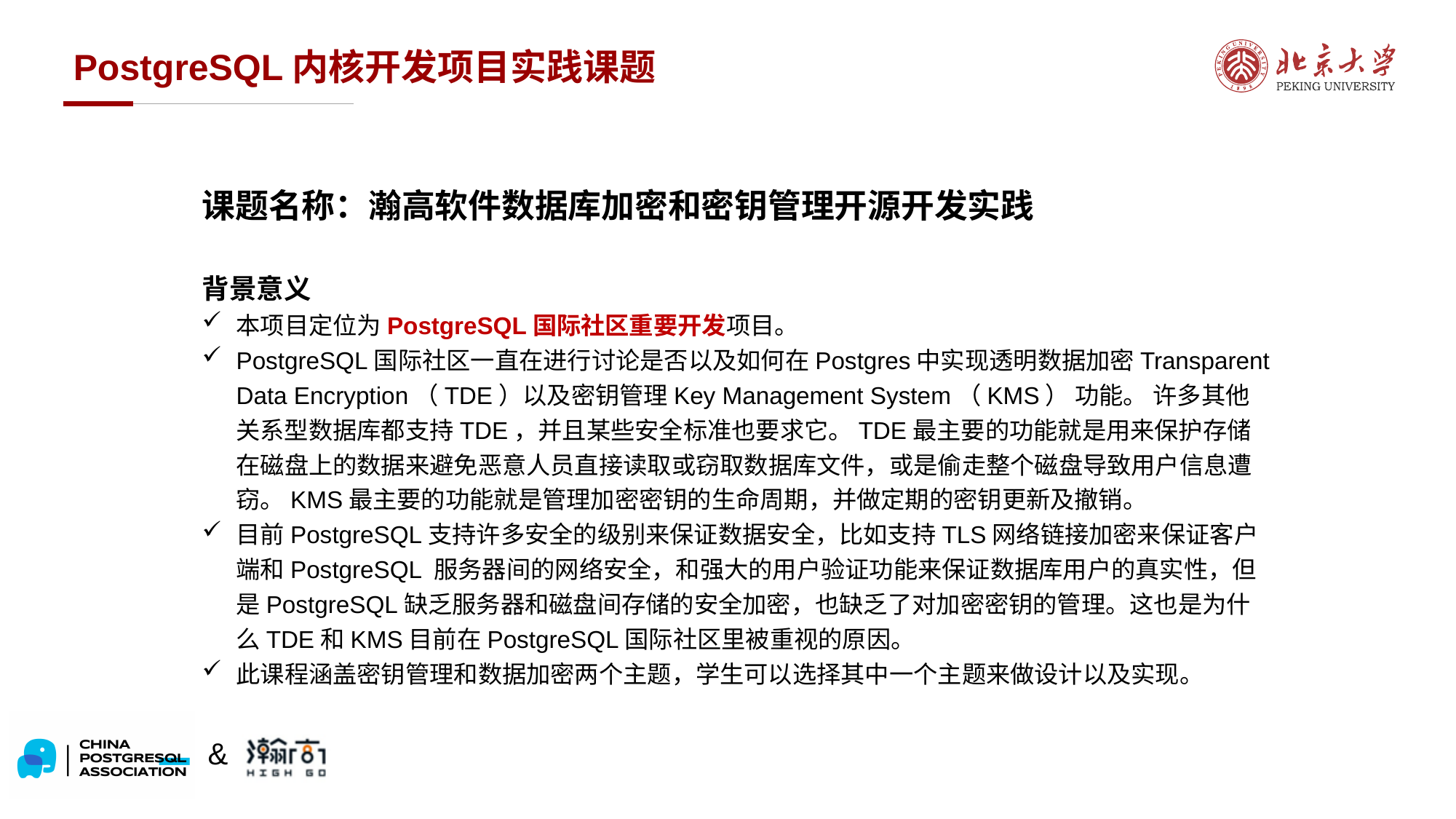

PostgreSQL内核开发项目实践课题
课题名称：瀚高软件数据库加密和密钥管理开源开发实践

背景意义
本项目定位为PostgreSQL国际社区重要开发项目。
PostgreSQL国际社区一直在进行讨论是否以及如何在Postgres中实现透明数据加密Transparent Data Encryption（TDE）以及密钥管理Key Management System（KMS） 功能。 许多其他关系型数据库都支持TDE，并且某些安全标准也要求它。TDE最主要的功能就是用来保护存储在磁盘上的数据来避免恶意人员直接读取或窃取数据库文件，或是偷走整个磁盘导致用户信息遭窃。KMS最主要的功能就是管理加密密钥的生命周期，并做定期的密钥更新及撤销。
目前PostgreSQL支持许多安全的级别来保证数据安全，比如支持TLS网络链接加密来保证客户端和PostgreSQL 服务器间的网络安全，和强大的用户验证功能来保证数据库用户的真实性，但是PostgreSQL缺乏服务器和磁盘间存储的安全加密，也缺乏了对加密密钥的管理。这也是为什么TDE和KMS目前在PostgreSQL国际社区里被重视的原因。
此课程涵盖密钥管理和数据加密两个主题，学生可以选择其中一个主题来做设计以及实现。